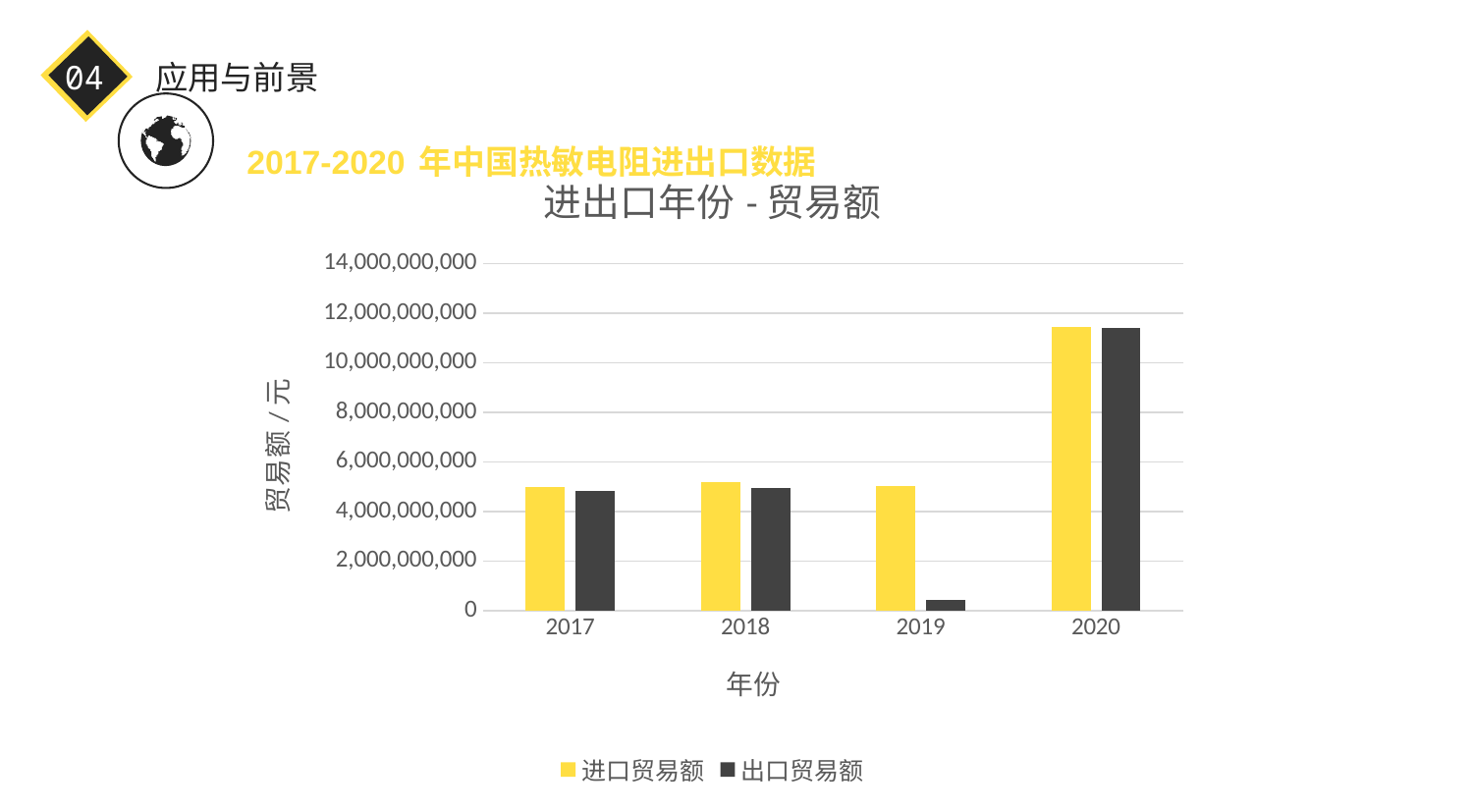

04
应用与前景

2017-2020年中国热敏电阻进出口数据

### Chart: 进出口年份-贸易额

| Category | 进口贸易额 | 出口贸易额 |
|---|---|---|
| 2017 | 4989121367.0 | 4823424831.0 |
| 2018 | 5164229089.0 | 4942599487.0 |
| 2019 | 5035913260.0 | 425525123.0 |
| 2020 | 11458133286.0 | 11389696328.0 |